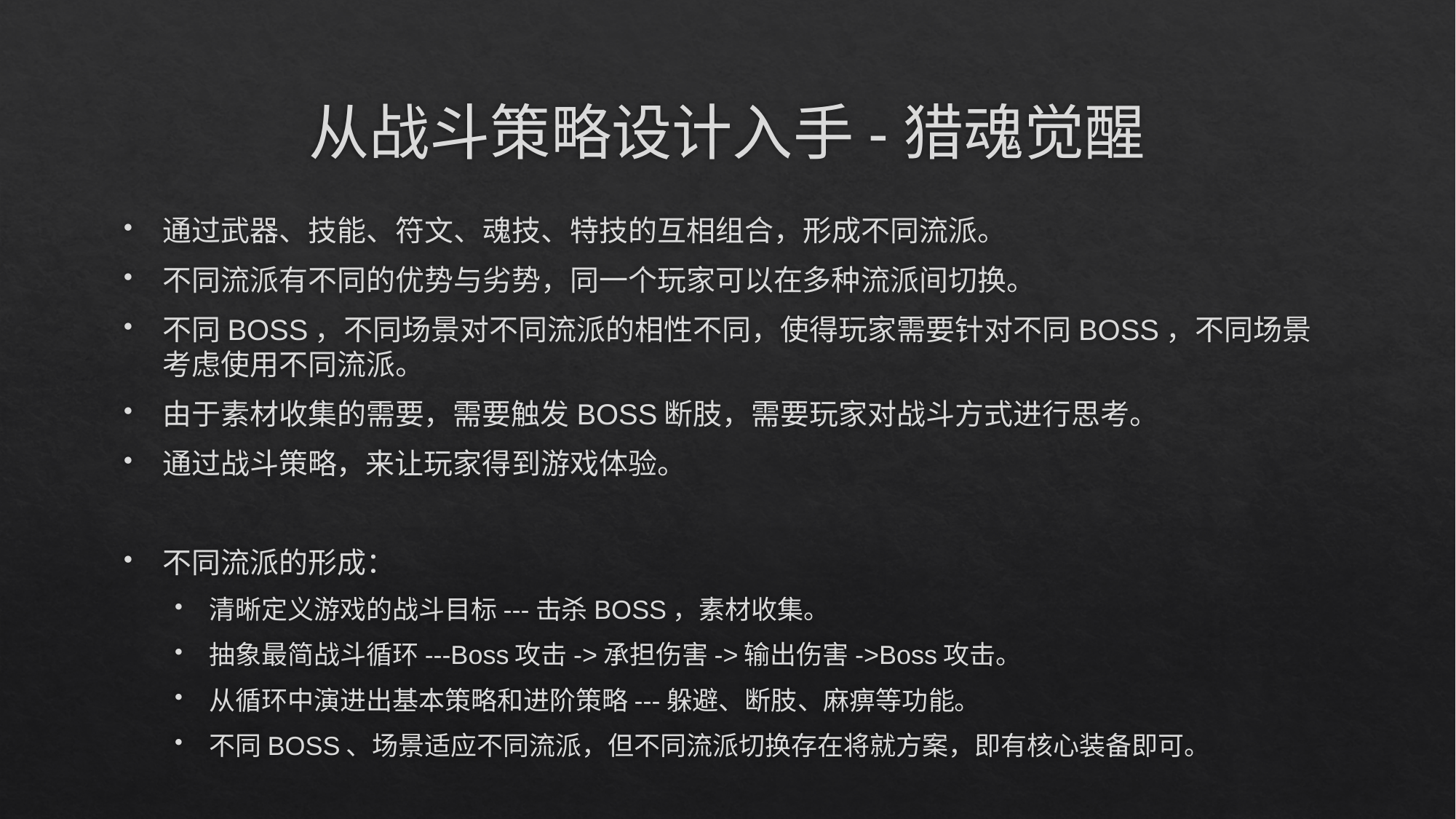

# 从战斗策略设计入手-猎魂觉醒
通过武器、技能、符文、魂技、特技的互相组合，形成不同流派。
不同流派有不同的优势与劣势，同一个玩家可以在多种流派间切换。
不同BOSS，不同场景对不同流派的相性不同，使得玩家需要针对不同BOSS，不同场景考虑使用不同流派。
由于素材收集的需要，需要触发BOSS断肢，需要玩家对战斗方式进行思考。
通过战斗策略，来让玩家得到游戏体验。

不同流派的形成：
清晰定义游戏的战斗目标---击杀BOSS，素材收集。
抽象最简战斗循环---Boss攻击->承担伤害->输出伤害->Boss攻击。
从循环中演进出基本策略和进阶策略---躲避、断肢、麻痹等功能。
不同BOSS、场景适应不同流派，但不同流派切换存在将就方案，即有核心装备即可。